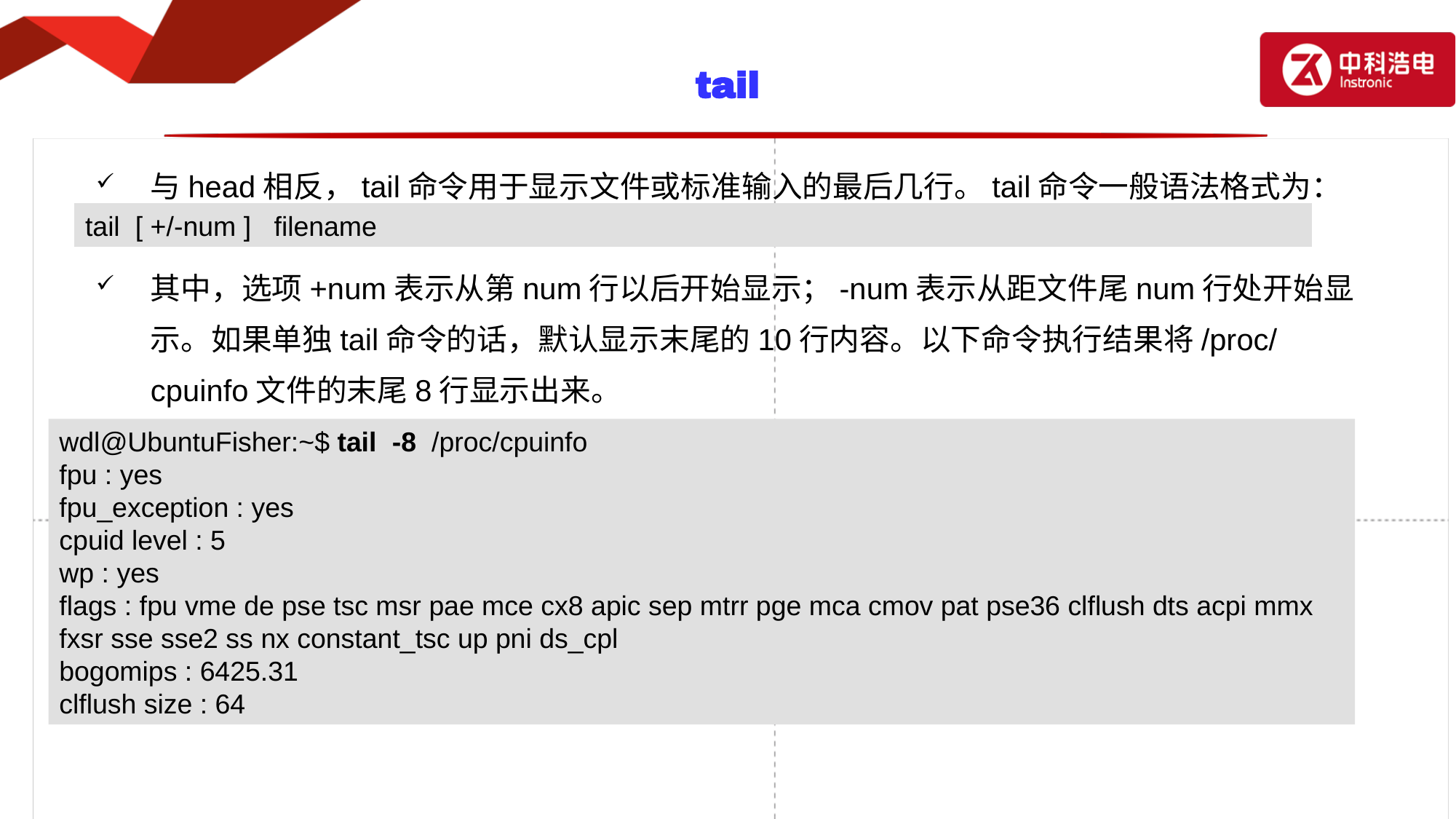

# tail
与head相反，tail命令用于显示文件或标准输入的最后几行。tail命令一般语法格式为：

其中，选项+num表示从第num行以后开始显示；-num表示从距文件尾num行处开始显示。如果单独tail命令的话，默认显示末尾的10行内容。以下命令执行结果将/proc/cpuinfo文件的末尾8行显示出来。
tail  [ +/-num ]   filename
wdl@UbuntuFisher:~$ tail  -8  /proc/cpuinfo
fpu : yes
fpu_exception : yes
cpuid level : 5
wp : yes
flags : fpu vme de pse tsc msr pae mce cx8 apic sep mtrr pge mca cmov pat pse36 clflush dts acpi mmx fxsr sse sse2 ss nx constant_tsc up pni ds_cpl
bogomips : 6425.31
clflush size : 64